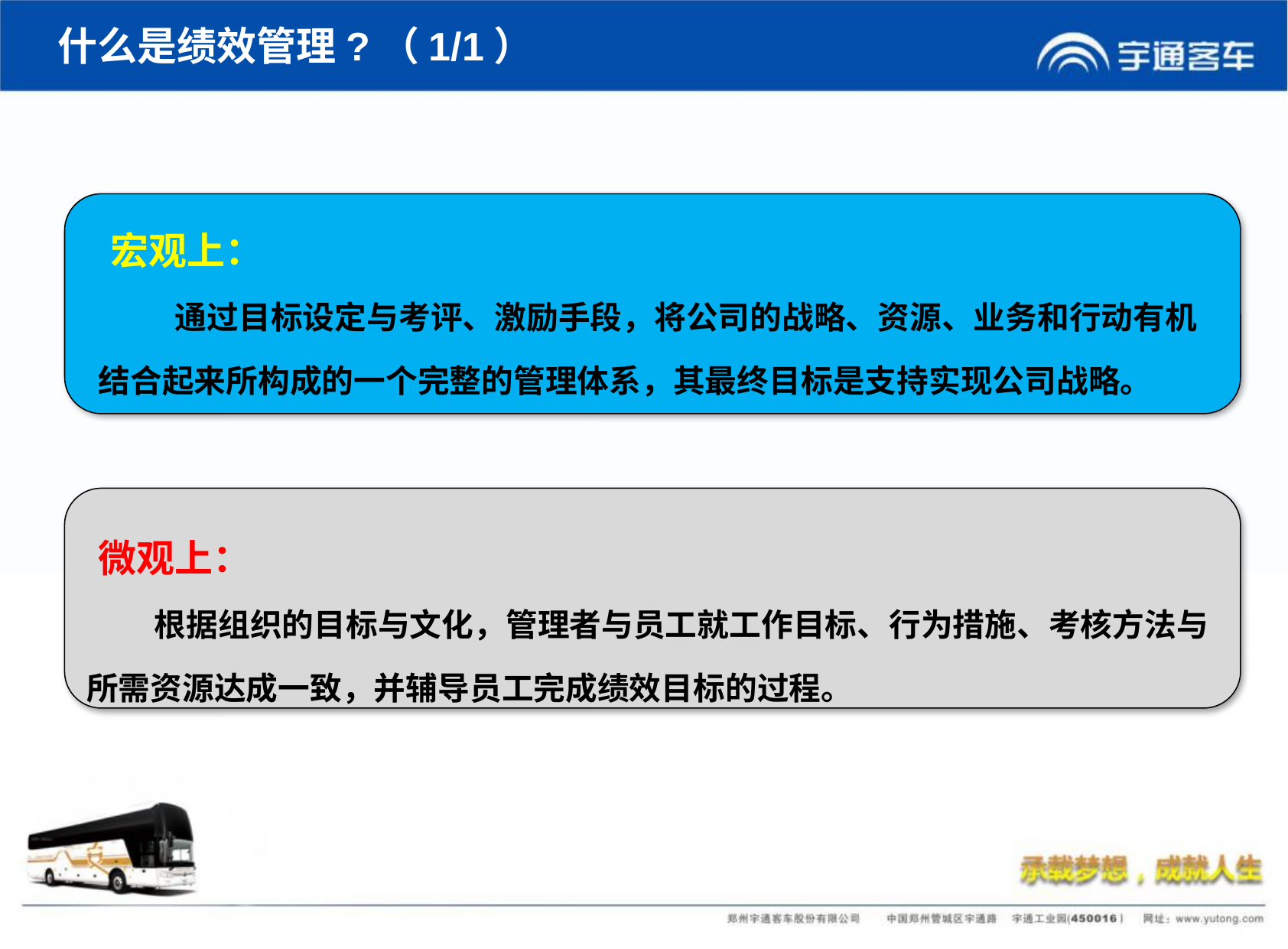

什么是绩效管理?（1/1）
宏观上：
通过目标设定与考评、激励手段，将公司的战略、资源、业务和行动有机结合起来所构成的一个完整的管理体系，其最终目标是支持实现公司战略。

微观上：
根据组织的目标与文化，管理者与员工就工作目标、行为措施、考核方法与所需资源达成一致，并辅导员工完成绩效目标的过程。